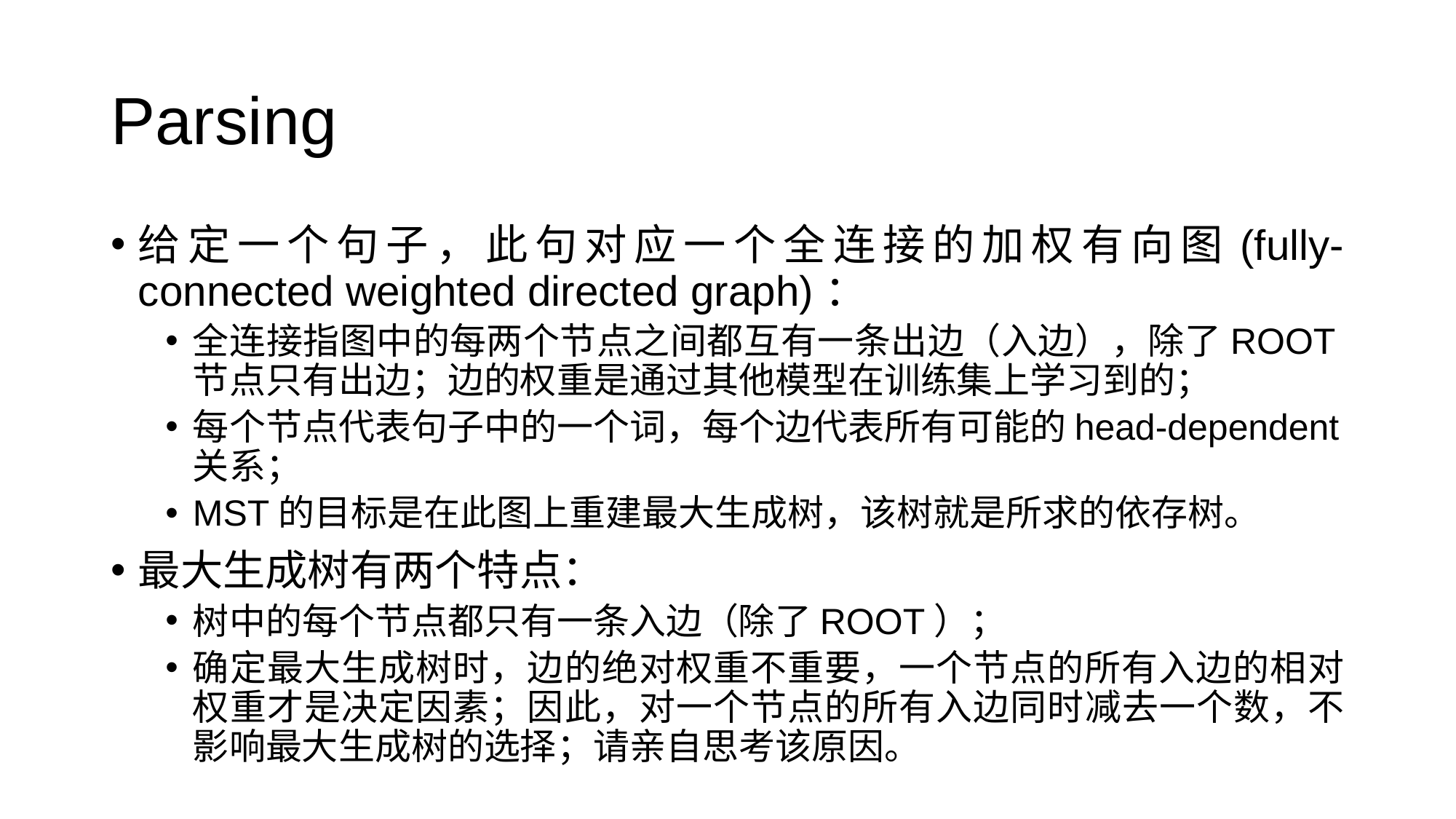

# Parsing
给定一个句子，此句对应一个全连接的加权有向图(fully-connected weighted directed graph)：
全连接指图中的每两个节点之间都互有一条出边（入边），除了ROOT节点只有出边；边的权重是通过其他模型在训练集上学习到的；
每个节点代表句子中的一个词，每个边代表所有可能的head-dependent关系；
MST的目标是在此图上重建最大生成树，该树就是所求的依存树。
最大生成树有两个特点：
树中的每个节点都只有一条入边（除了ROOT）；
确定最大生成树时，边的绝对权重不重要，一个节点的所有入边的相对权重才是决定因素；因此，对一个节点的所有入边同时减去一个数，不影响最大生成树的选择；请亲自思考该原因。